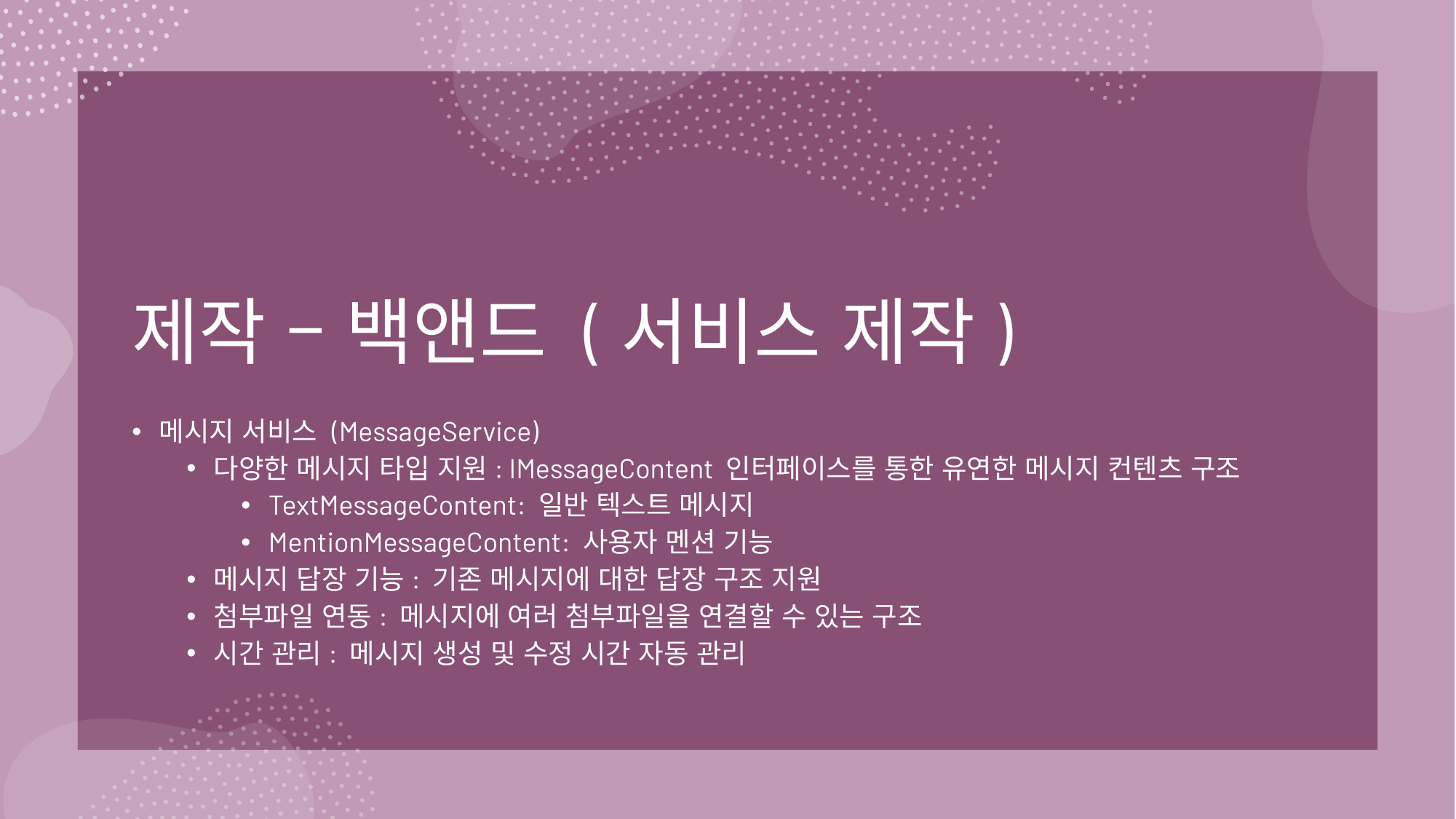

# 제작 – 백앤드 (서비스 제작)
메시지 서비스 (MessageService)
다양한 메시지 타입 지원: IMessageContent 인터페이스를 통한 유연한 메시지 컨텐츠 구조
TextMessageContent: 일반 텍스트 메시지
MentionMessageContent: 사용자 멘션 기능
메시지 답장 기능: 기존 메시지에 대한 답장 구조 지원
첨부파일 연동: 메시지에 여러 첨부파일을 연결할 수 있는 구조
시간 관리: 메시지 생성 및 수정 시간 자동 관리